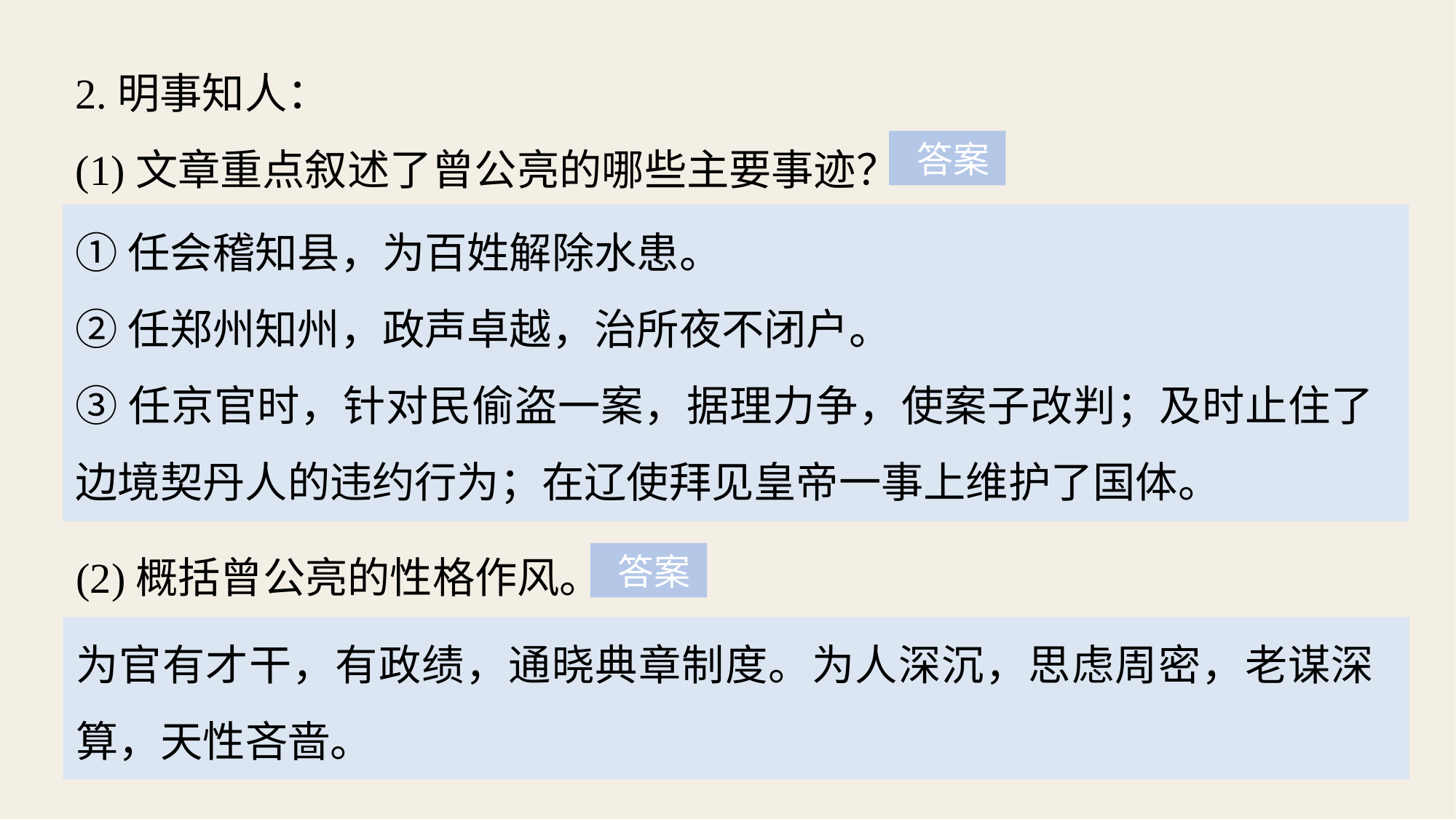

2.明事知人：
(1)文章重点叙述了曾公亮的哪些主要事迹？
 答案
①任会稽知县，为百姓解除水患。
②任郑州知州，政声卓越，治所夜不闭户。
③任京官时，针对民偷盗一案，据理力争，使案子改判；及时止住了边境契丹人的违约行为；在辽使拜见皇帝一事上维护了国体。

(2)概括曾公亮的性格作风。
 答案
为官有才干，有政绩，通晓典章制度。为人深沉，思虑周密，老谋深算，天性吝啬。